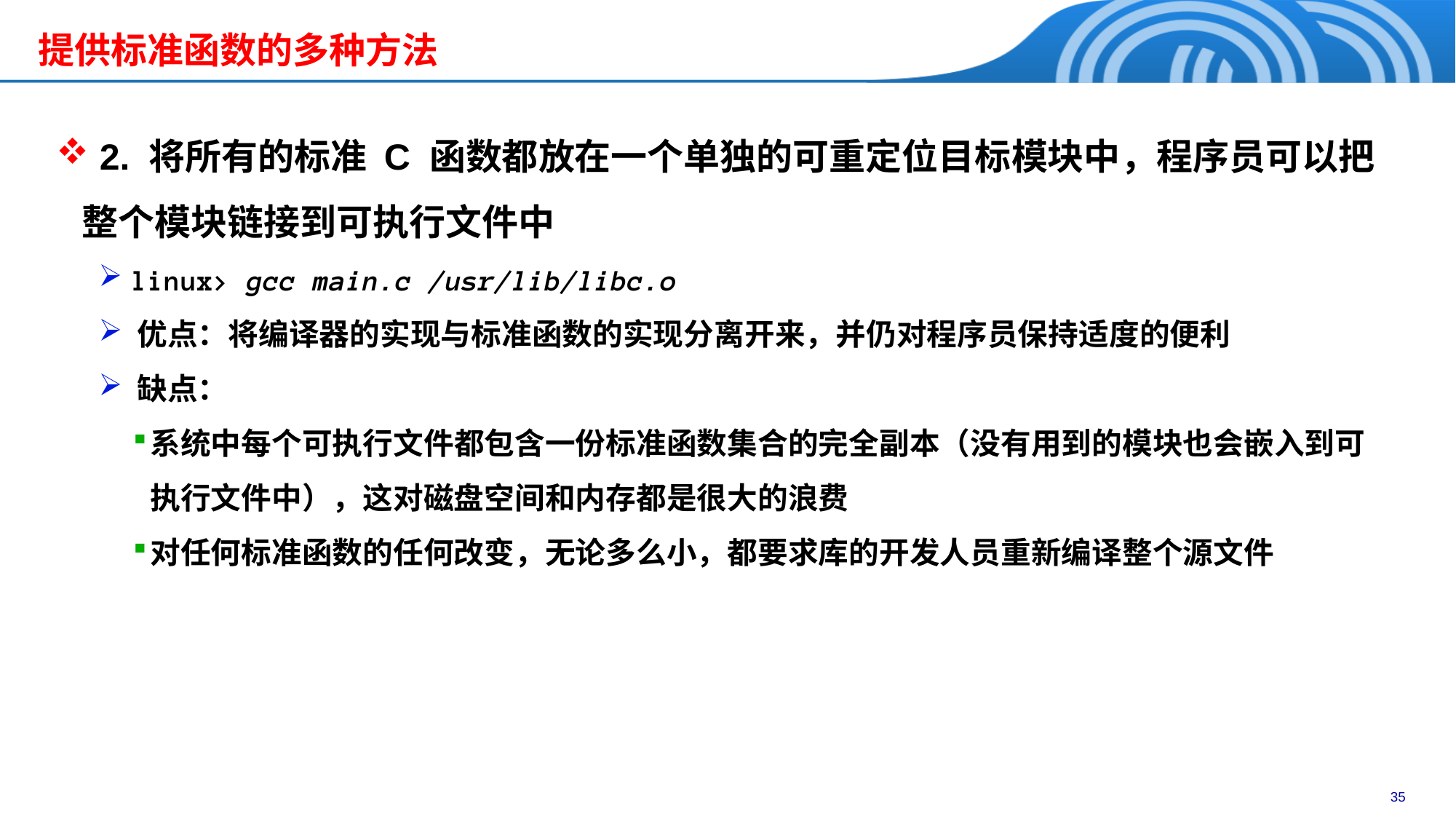

提供标准函数的多种方法
 2. 将所有的标准 C 函数都放在一个单独的可重定位目标模块中，程序员可以把整个模块链接到可执行文件中
 linux> gcc main.c /usr/lib/libc.o
 优点：将编译器的实现与标准函数的实现分离开来，并仍对程序员保持适度的便利
 缺点：
系统中每个可执行文件都包含一份标准函数集合的完全副本（没有用到的模块也会嵌入到可执行文件中），这对磁盘空间和内存都是很大的浪费
对任何标准函数的任何改变，无论多么小，都要求库的开发人员重新编译整个源文件